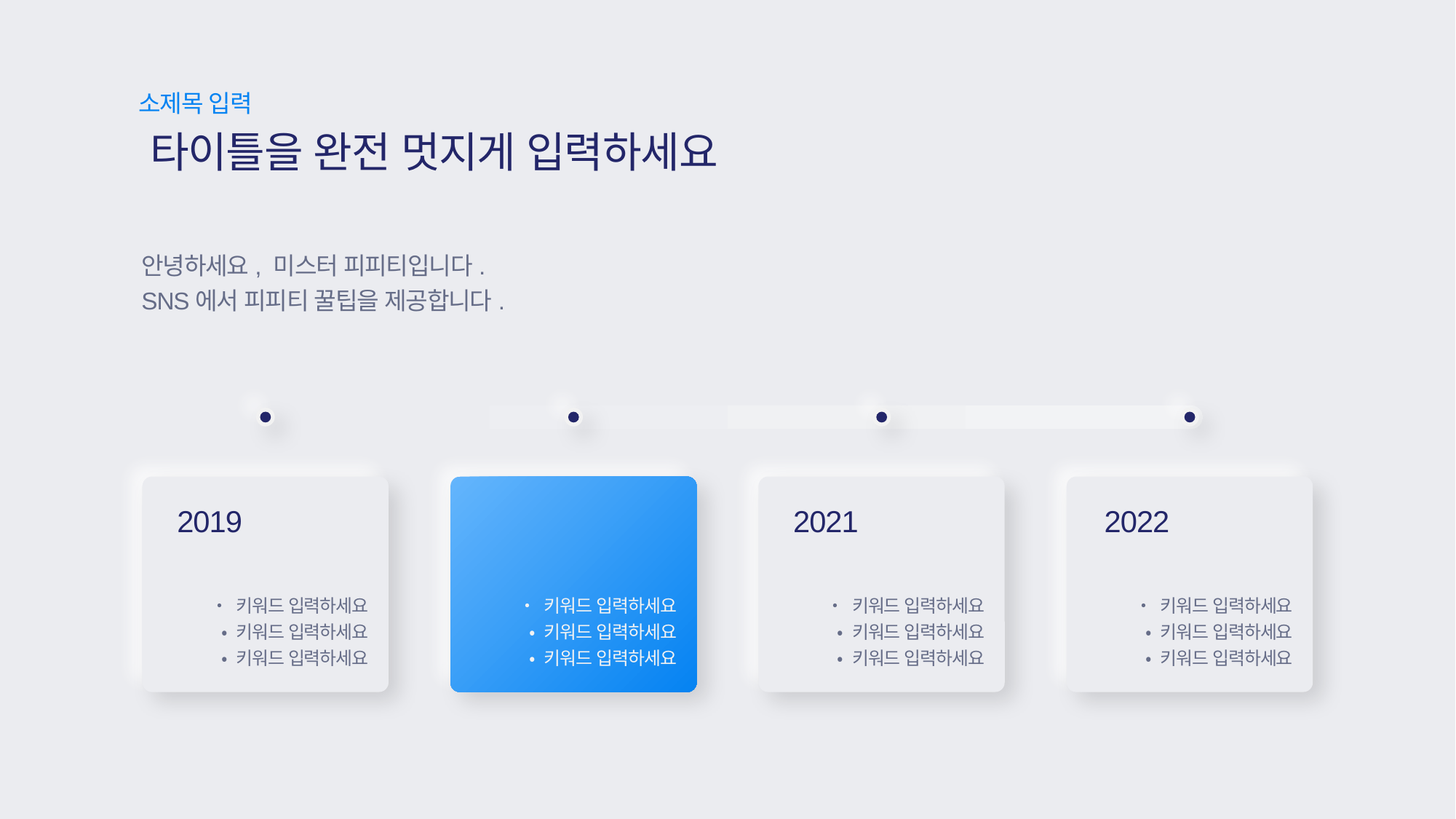

소제목 입력
타이틀을 완전 멋지게 입력하세요
안녕하세요, 미스터 피피티입니다.
SNS에서 피피티 꿀팁을 제공합니다.

2019
2020
2021
2022
• 키워드 입력하세요
• 키워드 입력하세요
• 키워드 입력하세요
• 키워드 입력하세요
• 키워드 입력하세요
• 키워드 입력하세요
• 키워드 입력하세요
• 키워드 입력하세요
• 키워드 입력하세요
• 키워드 입력하세요
• 키워드 입력하세요
• 키워드 입력하세요